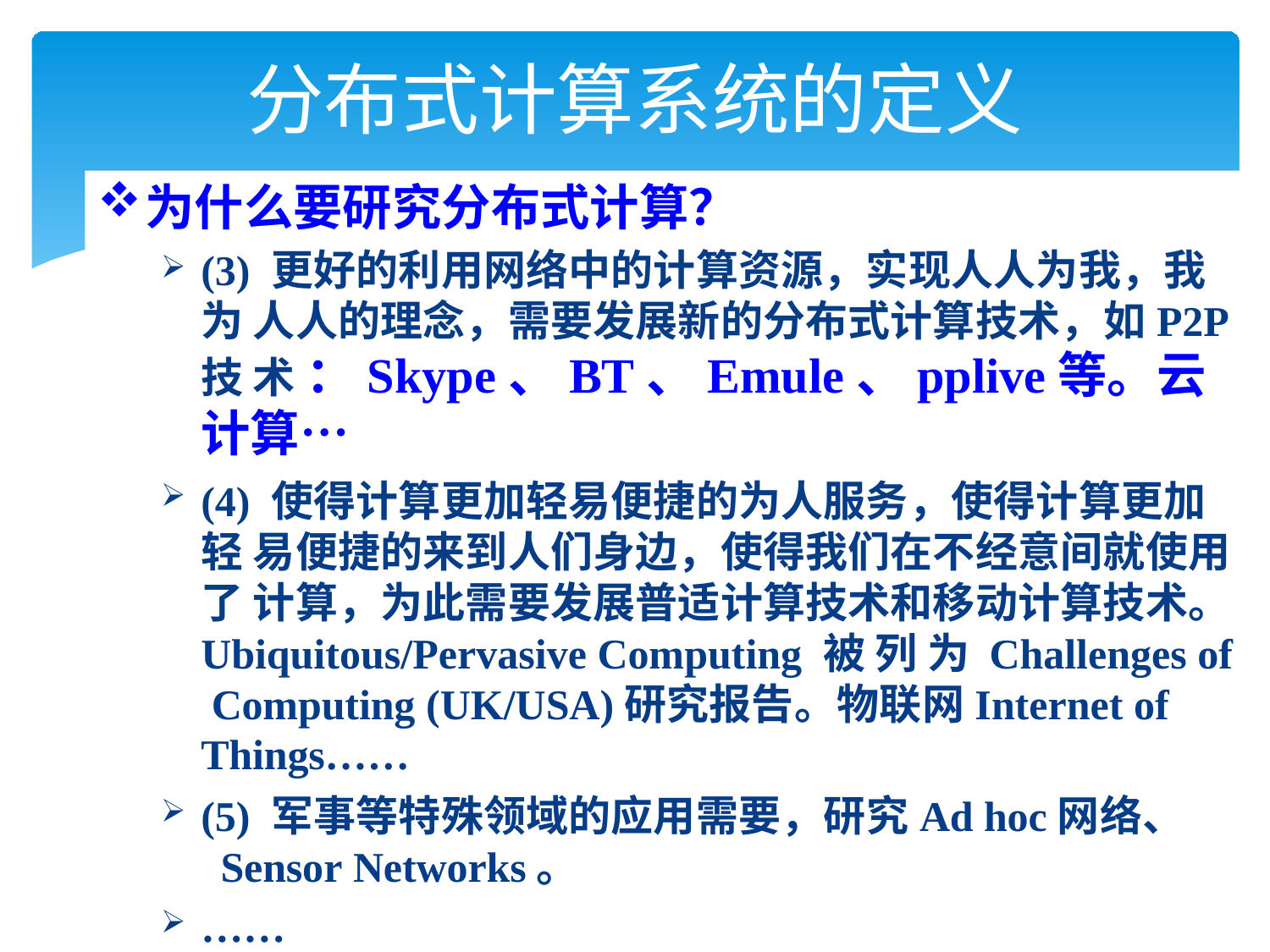

# 分布式计算系统的定义
为什么要研究分布式计算？
(3) 更好的利用网络中的计算资源，实现人人为我，我为 人人的理念，需要发展新的分布式计算技术，如P2P技 术 ：Skype、BT、Emule、pplive等。云计算…
(4) 使得计算更加轻易便捷的为人服务，使得计算更加轻 易便捷的来到人们身边，使得我们在不经意间就使用了 计算，为此需要发展普适计算技术和移动计算技术。 Ubiquitous/Pervasive Computing 被 列 为 Challenges of  Computing (UK/USA)研究报告。物联网Internet of
Things……
(5) 军事等特殊领域的应用需要，研究Ad hoc网络、 Sensor Networks。
……

15	16:02